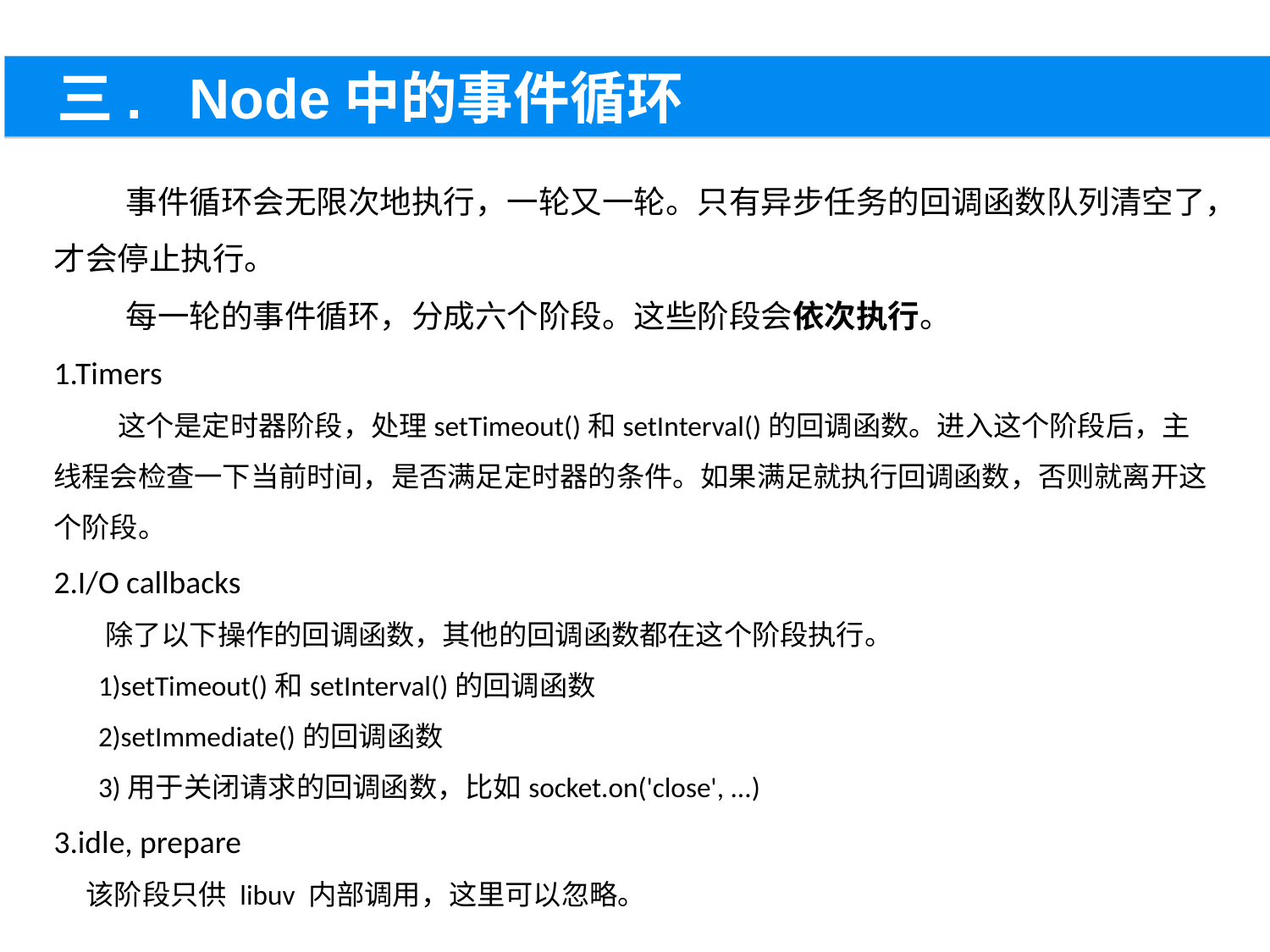

三.   Node中的事件循环

         事件循环会无限次地执行，一轮又一轮。只有异步任务的回调函数队列清空了，才会停止执行。
         每一轮的事件循环，分成六个阶段。这些阶段会依次执行。
1.Timers
         这个是定时器阶段，处理setTimeout()和setInterval()的回调函数。进入这个阶段后，主线程会检查一下当前时间，是否满足定时器的条件。如果满足就执行回调函数，否则就离开这个阶段。
2.I/O callbacks
       除了以下操作的回调函数，其他的回调函数都在这个阶段执行。
       1)setTimeout()和setInterval()的回调函数
       2)setImmediate()的回调函数
       3)用于关闭请求的回调函数，比如socket.on('close', ...)
3.idle, prepare
    该阶段只供 libuv 内部调用，这里可以忽略。
绪论